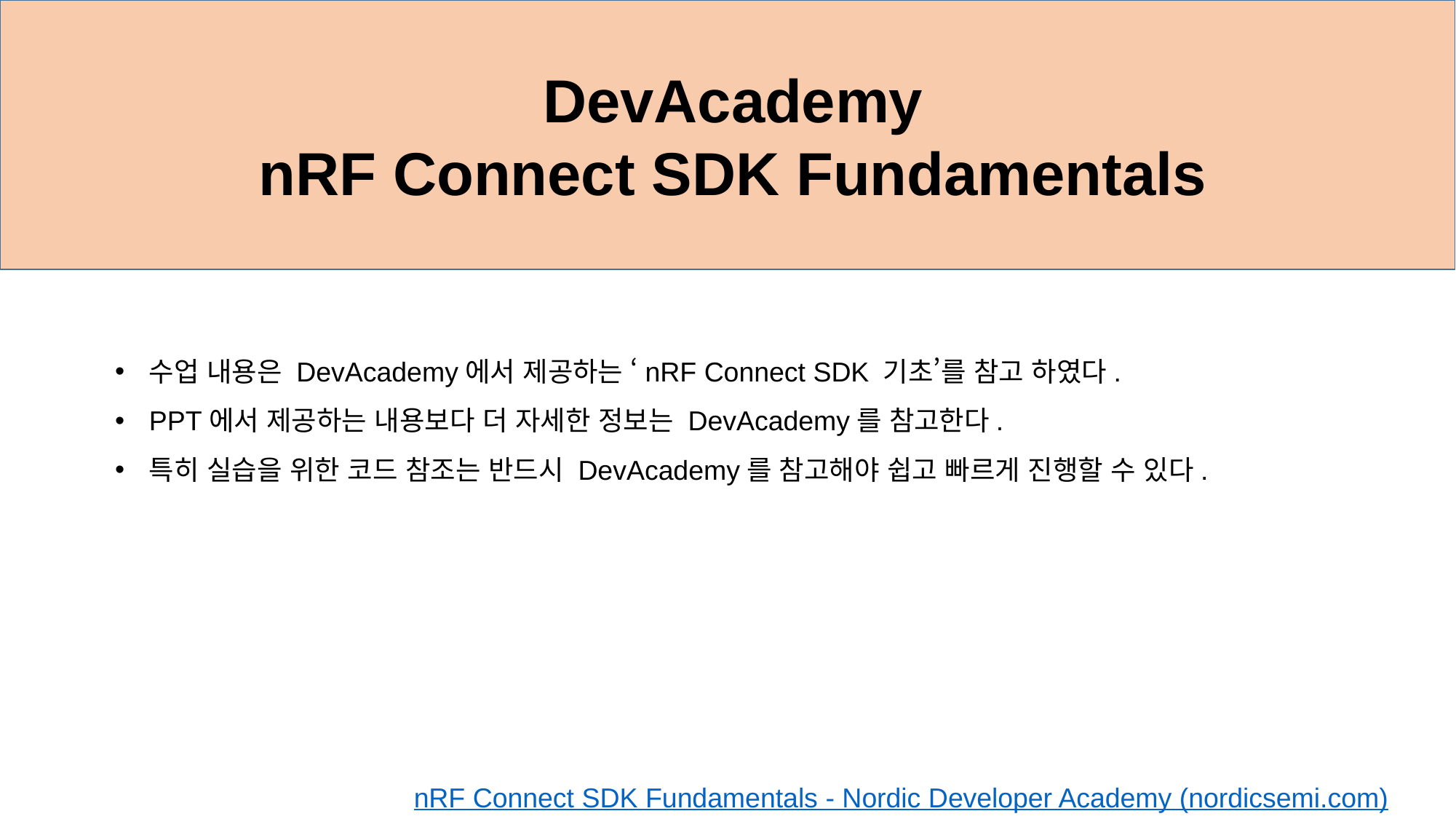

DevAcademy
nRF Connect SDK Fundamentals
수업 내용은 DevAcademy에서 제공하는 ‘nRF Connect SDK 기초’를 참고 하였다.
PPT에서 제공하는 내용보다 더 자세한 정보는 DevAcademy를 참고한다.
특히 실습을 위한 코드 참조는 반드시 DevAcademy를 참고해야 쉽고 빠르게 진행할 수 있다.
nRF Connect SDK Fundamentals - Nordic Developer Academy (nordicsemi.com)